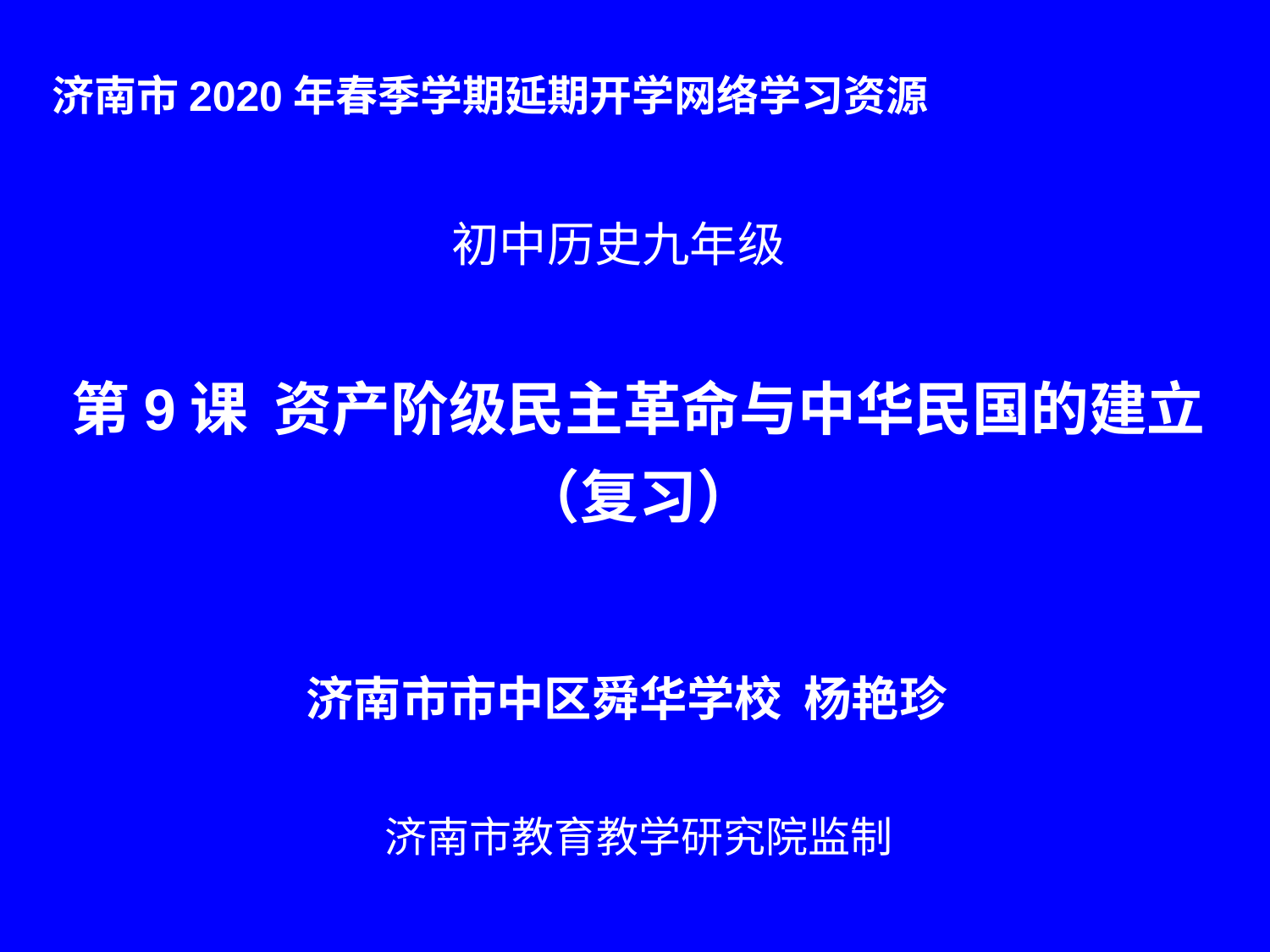

济南市2020年春季学期延期开学网络学习资源
初中历史九年级
第9课  资产阶级民主革命与中华民国的建立
（复习）
济南市市中区舜华学校  杨艳珍
济南市教育教学研究院监制